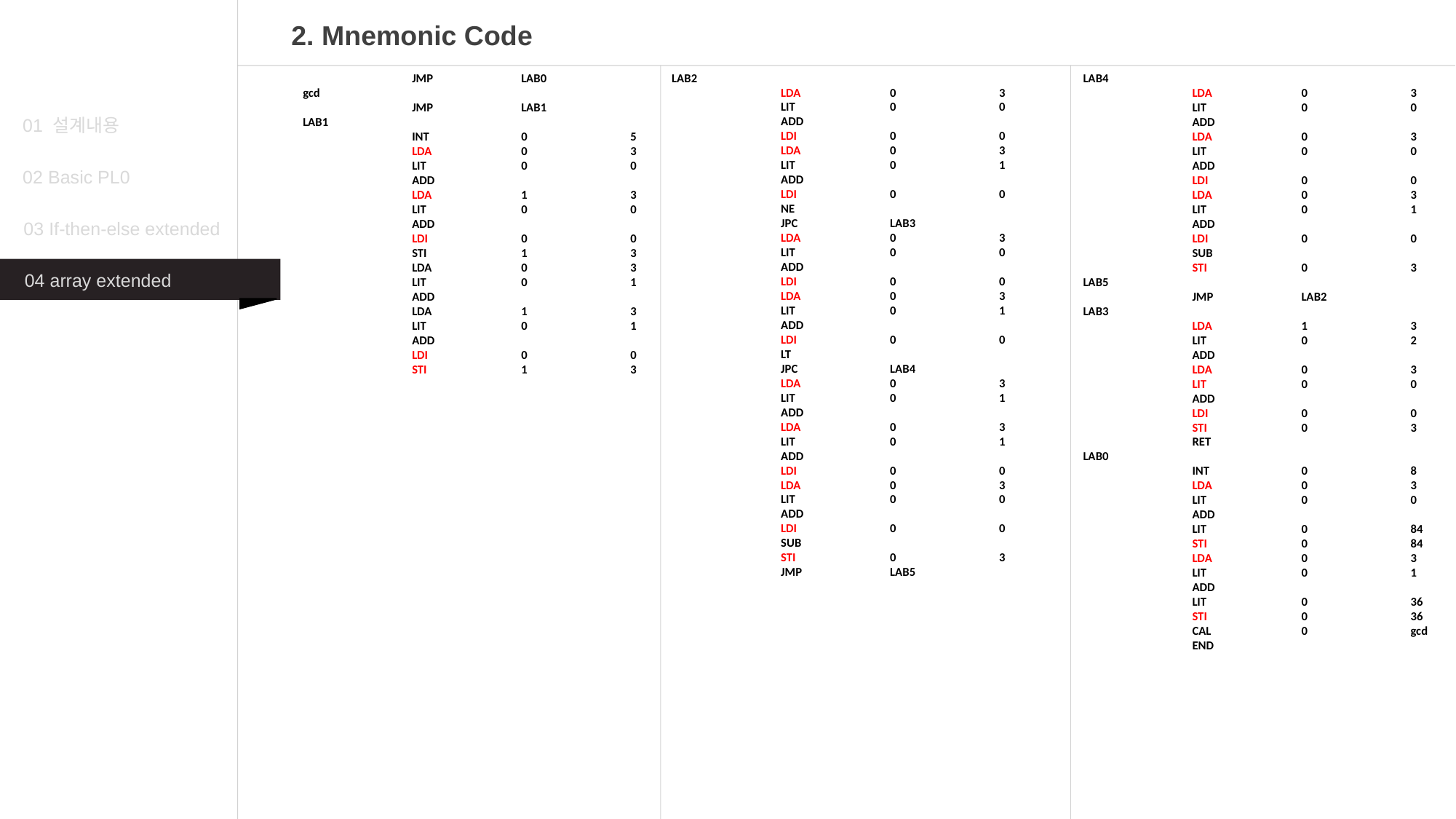

2. Mnemonic Code
LAB2
	LDA	0	3
	LIT	0	0
	ADD
	LDI	0	0
	LDA	0	3
	LIT	0	1
	ADD
	LDI	0	0
	NE
	JPC	LAB3
	LDA	0	3
	LIT	0	0
	ADD
	LDI	0	0
	LDA	0	3
	LIT	0	1
	ADD
	LDI	0	0
	LT
	JPC	LAB4
	LDA	0	3
	LIT	0	1
	ADD
	LDA	0	3
	LIT	0	1
	ADD
	LDI	0	0
	LDA	0	3
	LIT	0	0
	ADD
	LDI	0	0
	SUB
	STI	0	3
	JMP	LAB5
	JMP	LAB0
gcd
	JMP	LAB1
LAB1
	INT	0	5
	LDA	0	3
	LIT	0	0
	ADD
	LDA	1	3
	LIT	0	0
	ADD
	LDI	0	0
	STI	1	3
	LDA	0	3
	LIT	0	1
	ADD
	LDA	1	3
	LIT	0	1
	ADD
	LDI	0	0
	STI	1	3
LAB4
	LDA	0	3
	LIT	0	0
	ADD
	LDA	0	3
	LIT	0	0
	ADD
	LDI	0	0
	LDA	0	3
	LIT	0	1
	ADD
	LDI	0	0
	SUB
	STI	0	3
LAB5
	JMP	LAB2
LAB3
	LDA	1	3
	LIT	0	2
	ADD
	LDA	0	3
	LIT	0	0
	ADD
	LDI	0	0
	STI	0	3
	RET
LAB0
	INT	0	8
	LDA	0	3
	LIT	0	0
	ADD
	LIT	0	84
	STI	0	84
	LDA	0	3
	LIT	0	1
	ADD
	LIT	0	36
	STI	0	36
	CAL	0	gcd
	END
01 설계내용
02 Basic PL0
03 If-then-else extended

04 array extended